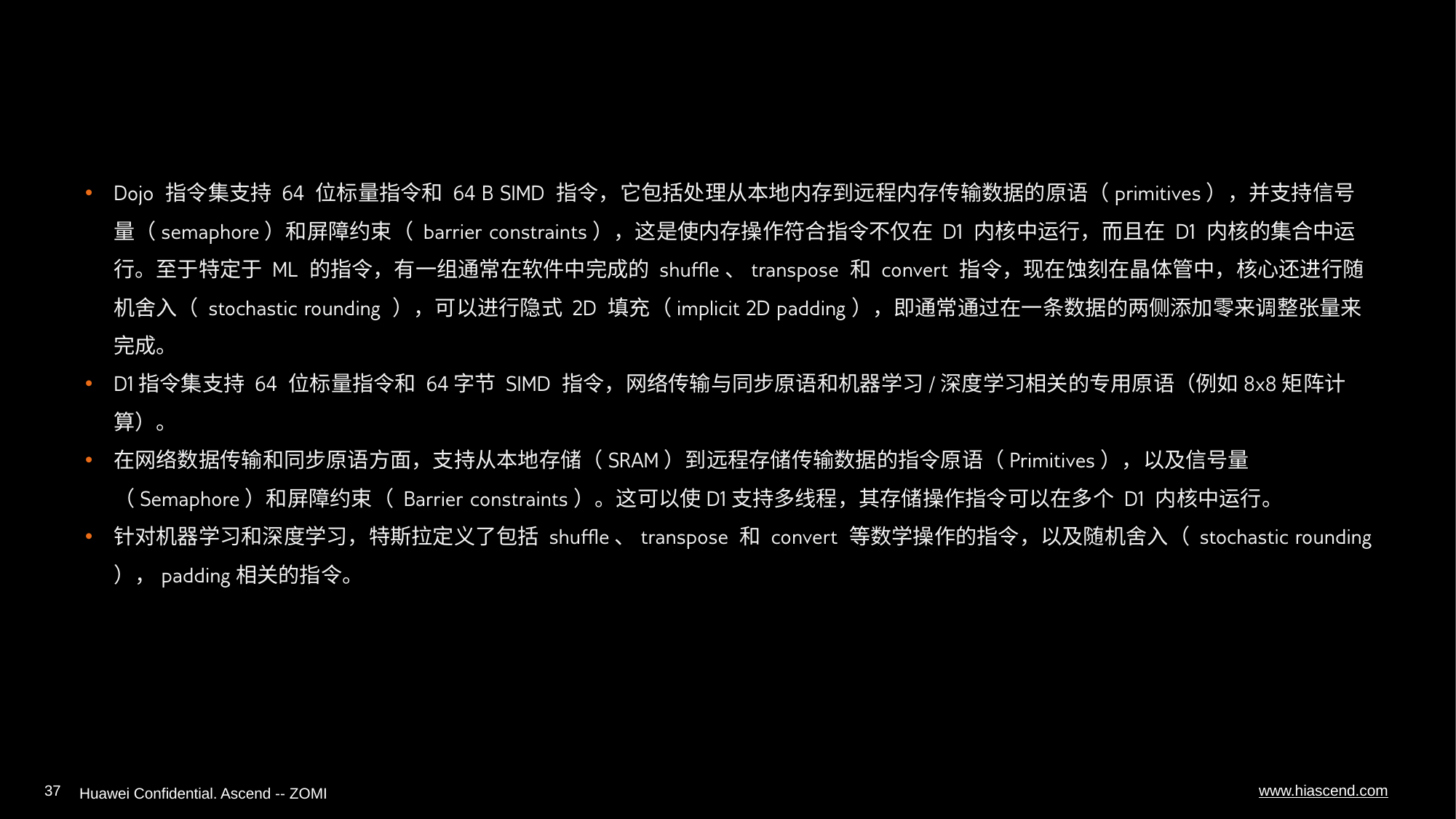

#
Dojo 指令集支持 64 位标量指令和 64 B SIMD 指令，它包括处理从本地内存到远程内存传输数据的原语（primitives），并支持信号量（semaphore）和屏障约束（ barrier constraints），这是使内存操作符合指令不仅在 D1 内核中运行，而且在 D1 内核的集合中运行。至于特定于 ML 的指令，有一组通常在软件中完成的 shuffle、transpose 和 convert 指令，现在蚀刻在晶体管中，核心还进行随机舍入（ stochastic rounding ），可以进行隐式 2D 填充（implicit 2D padding），即通常通过在一条数据的两侧添加零来调整张量来完成。
D1指令集支持 64 位标量指令和 64字节 SIMD 指令，网络传输与同步原语和机器学习/深度学习相关的专用原语（例如8x8矩阵计算）。
在网络数据传输和同步原语方面，支持从本地存储（SRAM）到远程存储传输数据的指令原语（Primitives），以及信号量（Semaphore）和屏障约束（ Barrier constraints）。这可以使D1支持多线程，其存储操作指令可以在多个 D1 内核中运行。
针对机器学习和深度学习，特斯拉定义了包括 shuffle、transpose 和 convert 等数学操作的指令，以及随机舍入（ stochastic rounding ），padding相关的指令。